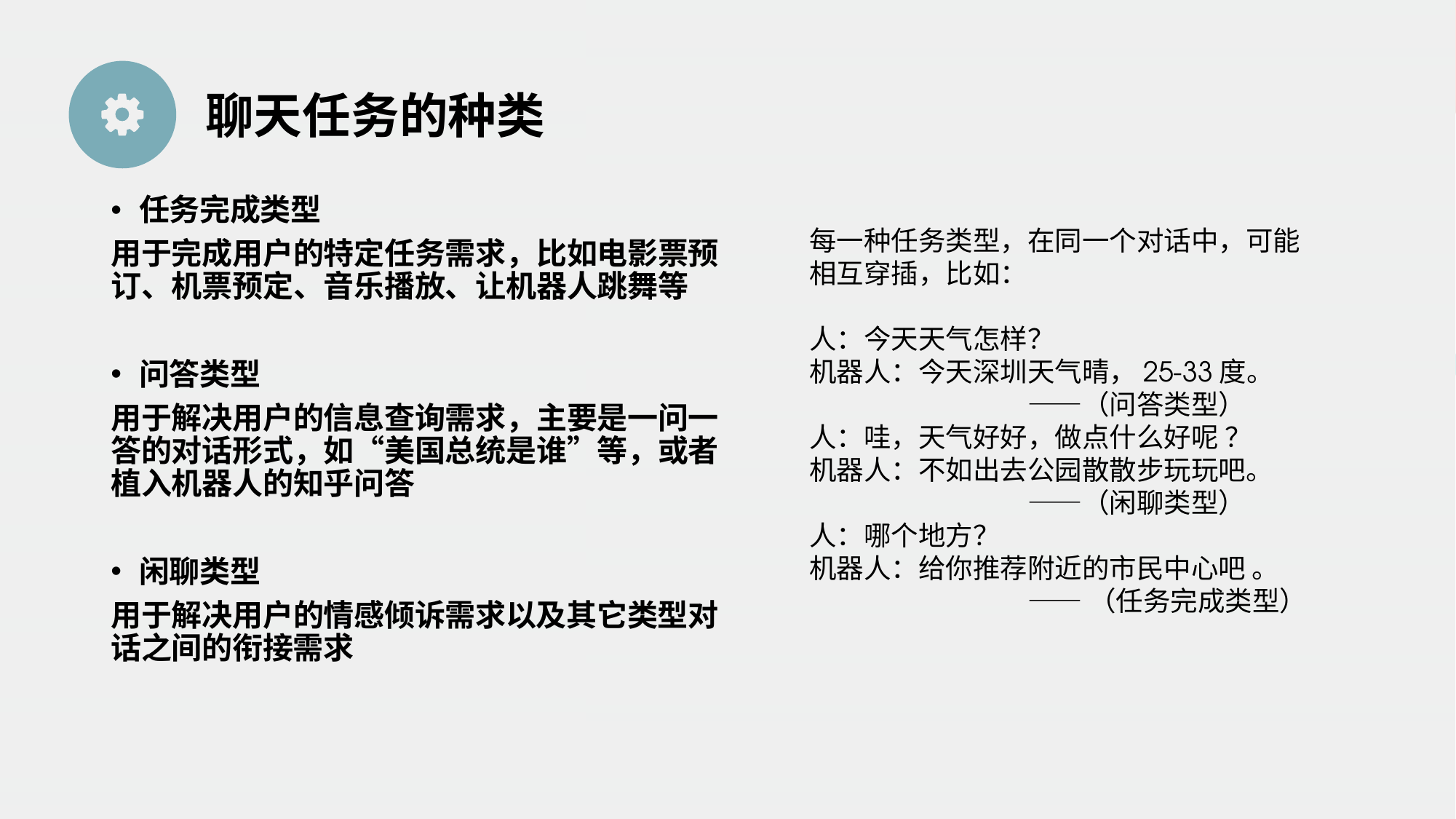

聊天任务的种类
任务完成类型
用于完成用户的特定任务需求，比如电影票预订、机票预定、音乐播放、让机器人跳舞等

问答类型
用于解决用户的信息查询需求，主要是一问一答的对话形式，如“美国总统是谁”等，或者植入机器人的知乎问答

闲聊类型
用于解决用户的情感倾诉需求以及其它类型对话之间的衔接需求
每一种任务类型，在同一个对话中，可能相互穿插，比如：

人：今天天气怎样？
机器人：今天深圳天气晴，25-33度。		——（问答类型）
人：哇，天气好好，做点什么好呢 ？
机器人：不如出去公园散散步玩玩吧。 		——（闲聊类型）
人：哪个地方？
机器人：给你推荐附近的市民中心吧 。
		——（任务完成类型）